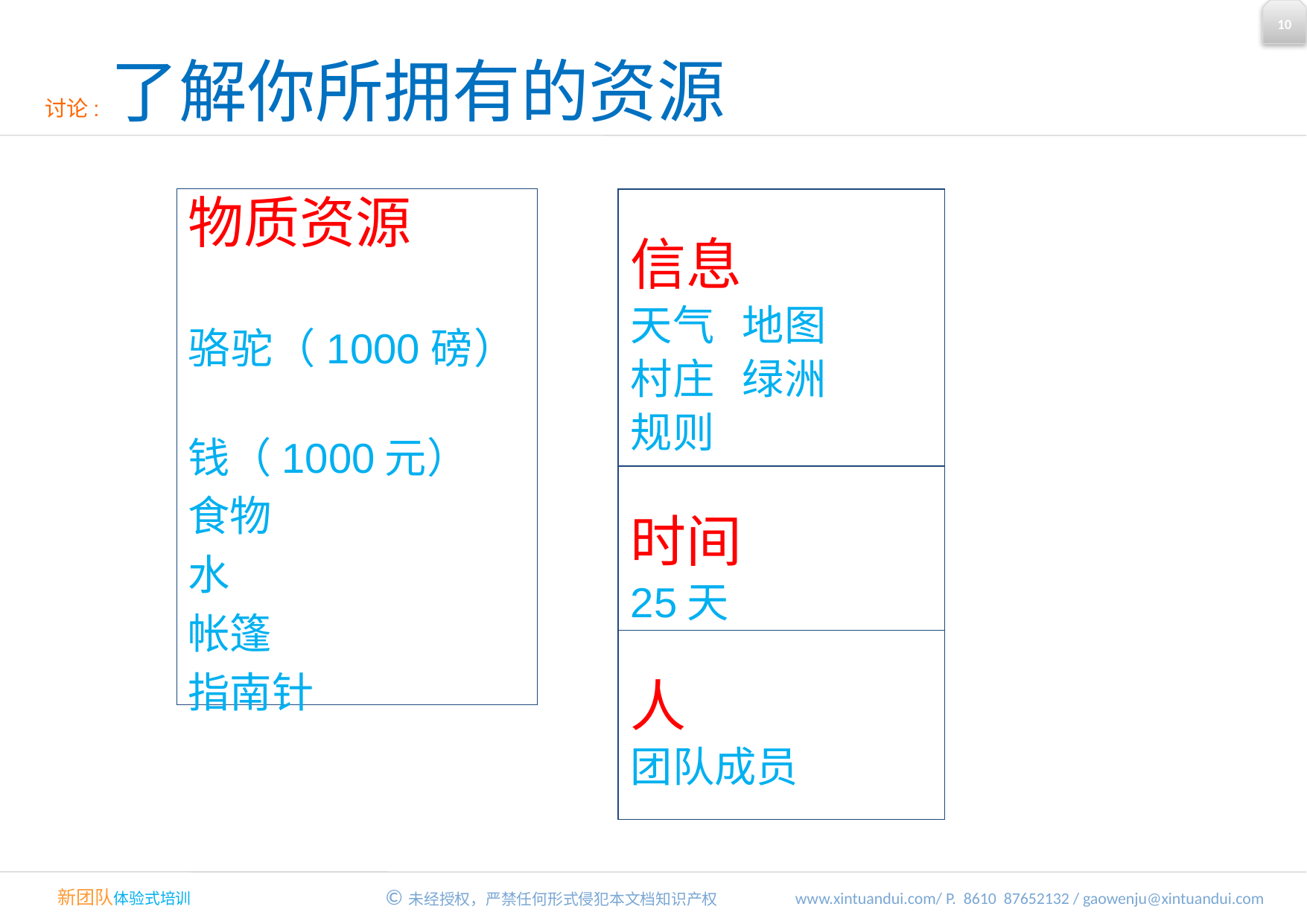

讨论: 了解你所拥有的资源
信息
天气   地图
村庄   绿洲
规则
物质资源

骆驼（1000磅）
钱（1000元）
食物
水
帐篷
指南针
时间
25天
人
团队成员